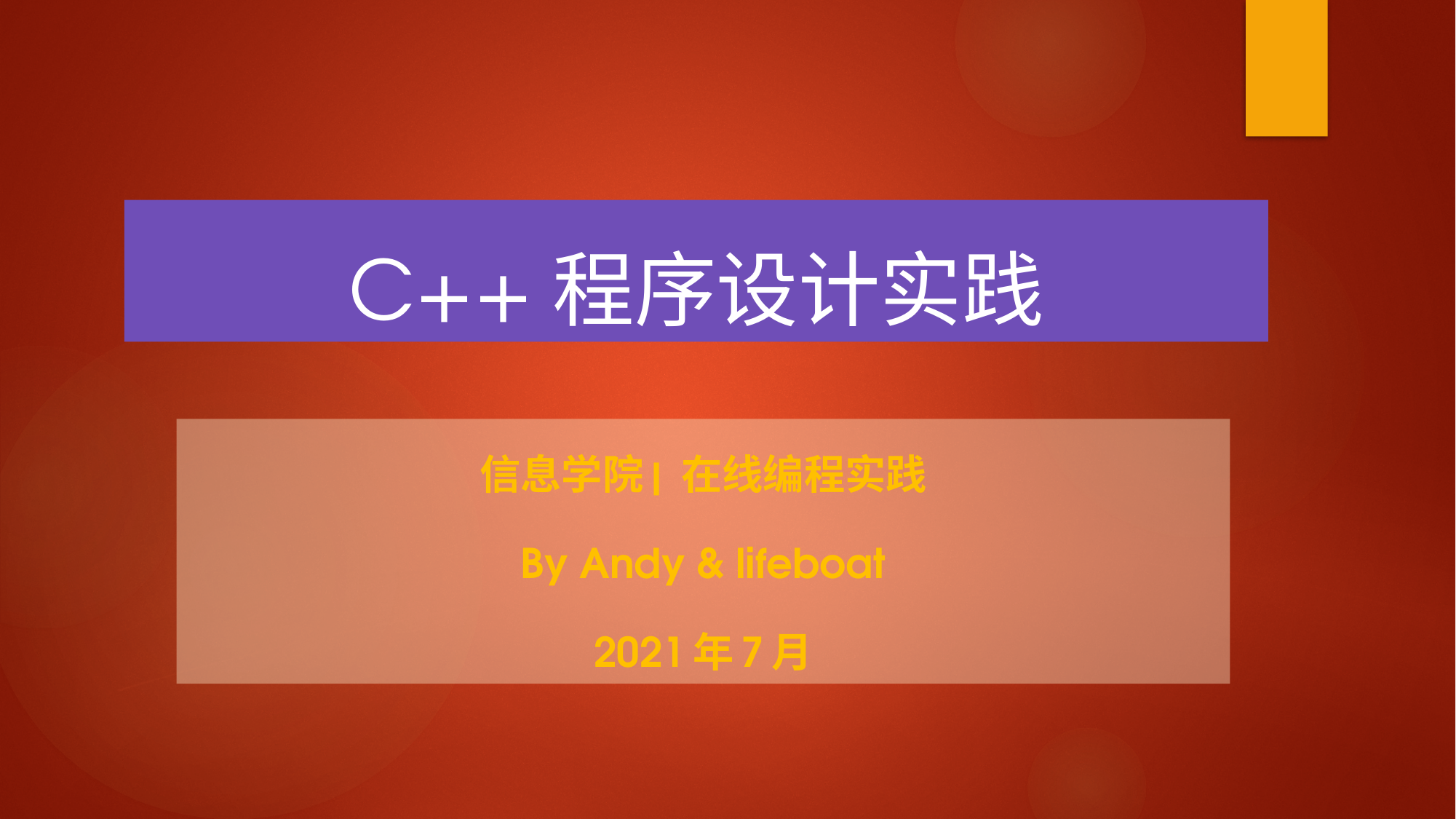

C++程序设计实践
信息学院| 在线编程实践
By Andy & lifeboat
2021年7月